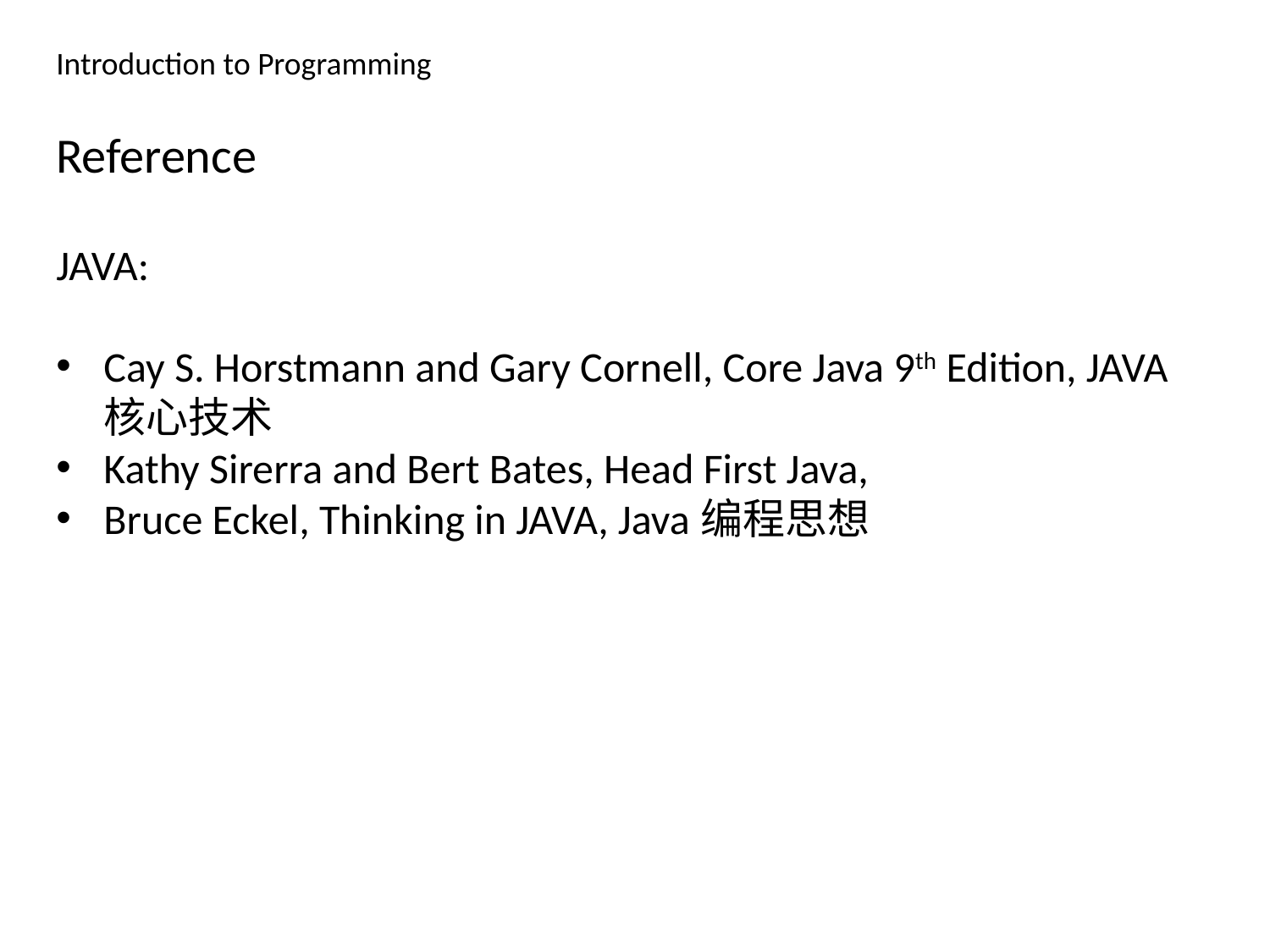

Introduction to Programming
Reference

JAVA:

Cay S. Horstmann and Gary Cornell, Core Java 9th Edition, JAVA核心技术
Kathy Sirerra and Bert Bates, Head First Java,
Bruce Eckel, Thinking in JAVA, Java编程思想